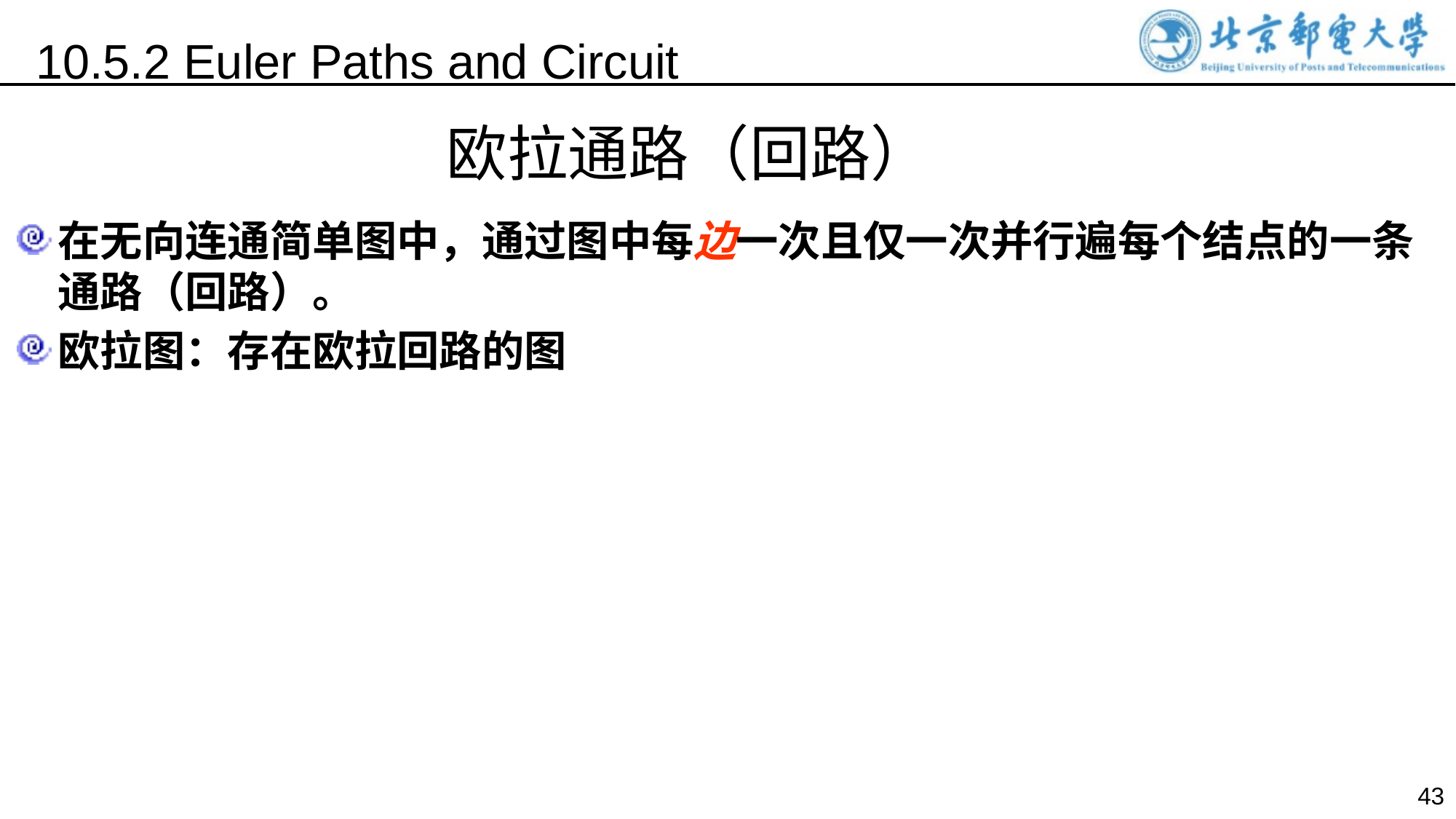

10.5.2 Euler Paths and Circuit
欧拉通路（回路）
在无向连通简单图中，通过图中每边一次且仅一次并行遍每个结点的一条通路（回路）。
欧拉图：存在欧拉回路的图